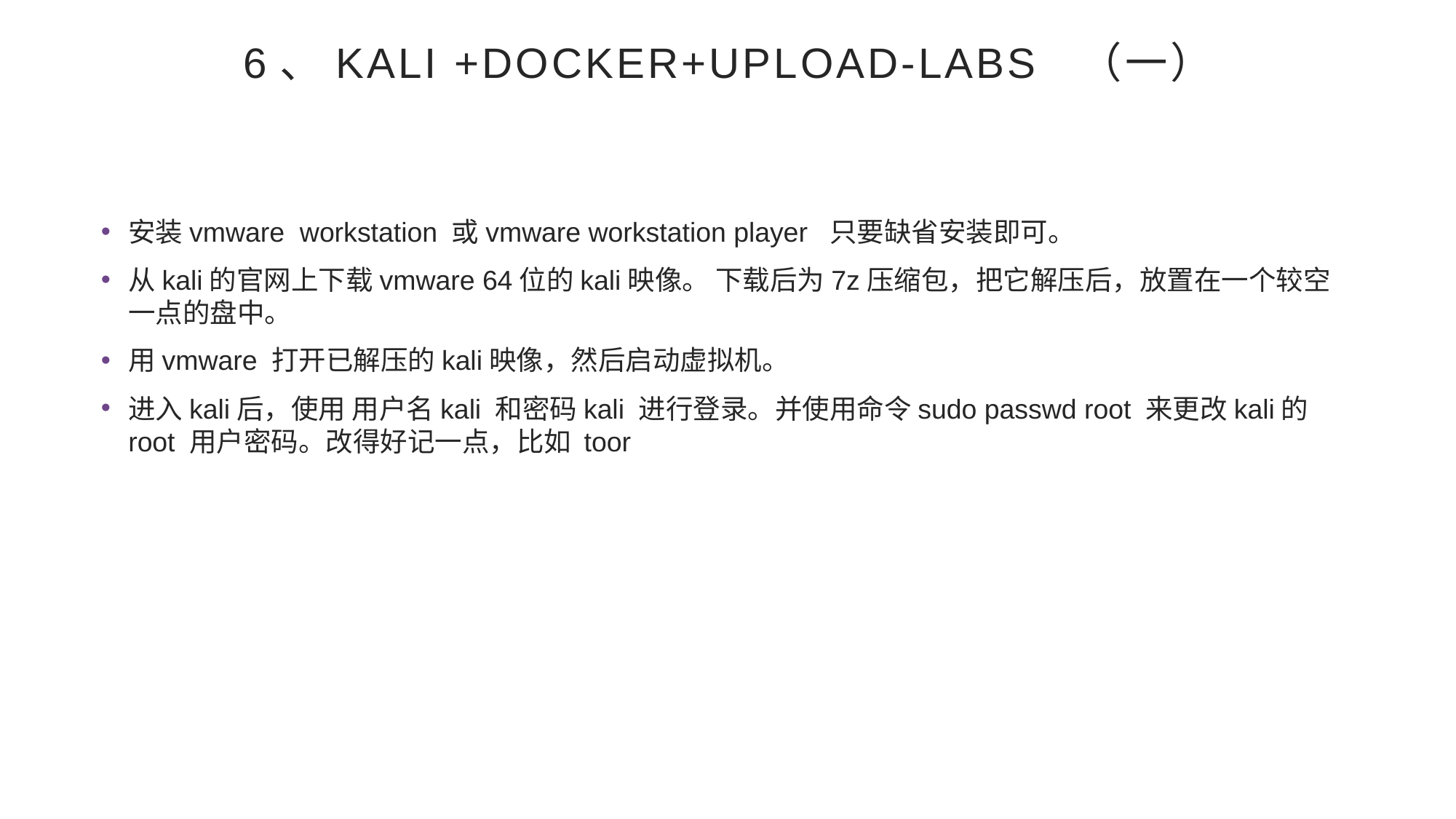

# 6、kali +docker+upload-labs  （一）
安装vmware  workstation 或vmware workstation player  只要缺省安装即可。
从kali的官网上下载vmware 64位的kali映像。 下载后为7z压缩包，把它解压后，放置在一个较空一点的盘中。
用vmware 打开已解压的kali映像，然后启动虚拟机。
进入kali后，使用 用户名kali 和密码kali 进行登录。并使用命令sudo passwd root 来更改kali的root 用户密码。改得好记一点，比如 toor